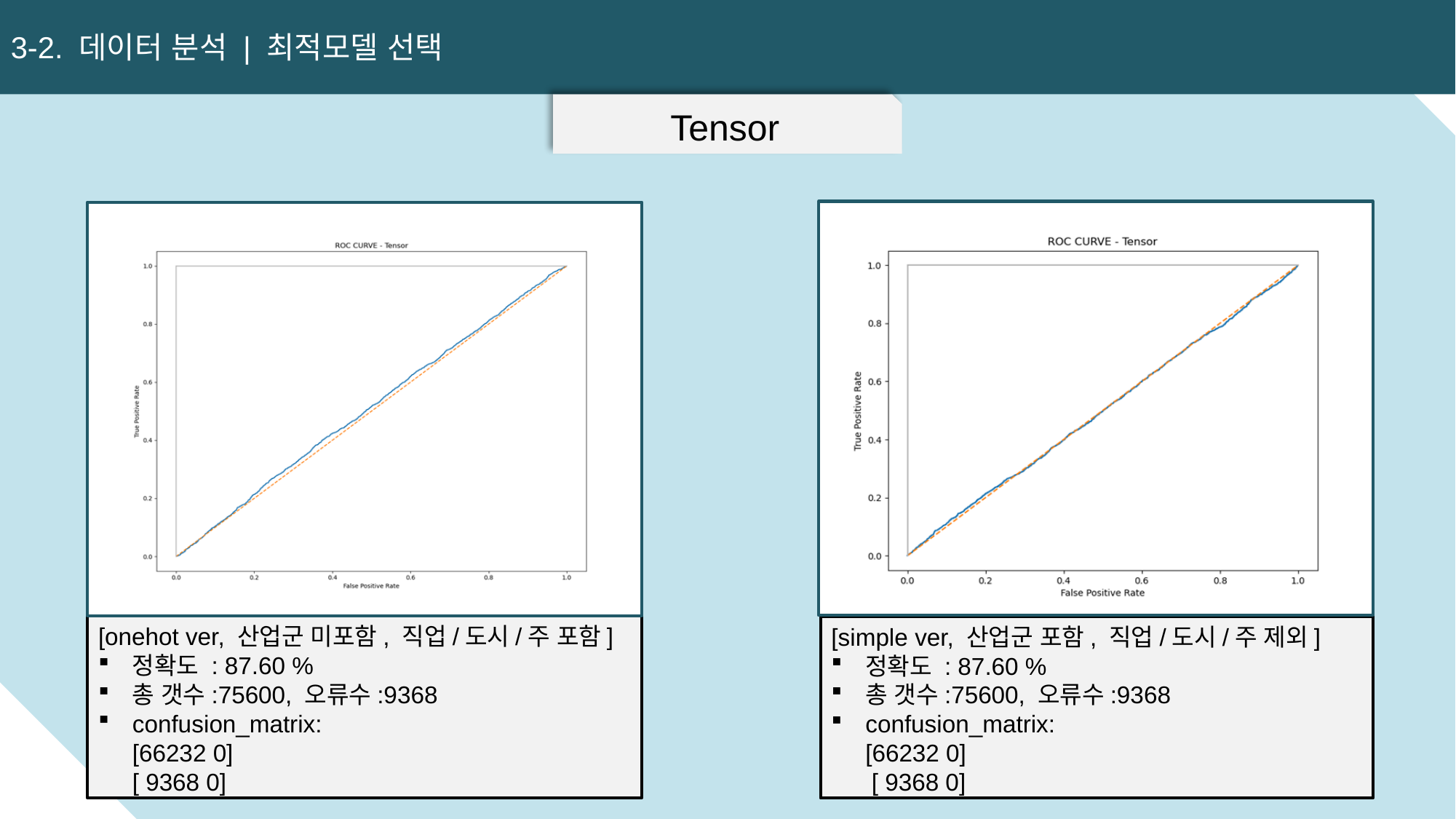

3-2. 데이터 분석 | 최적모델 선택
26
Tensor

[onehot ver, 산업군 미포함, 직업/도시/주 포함]
정확도 : 87.60 %
총 갯수:75600, 오류수:9368
confusion_matrix:
[66232 0]
[ 9368 0]
[simple ver, 산업군 포함, 직업/도시/주 제외]
정확도 : 87.60 %
총 갯수:75600, 오류수:9368
confusion_matrix:
[66232 0]
      [ 9368 0]